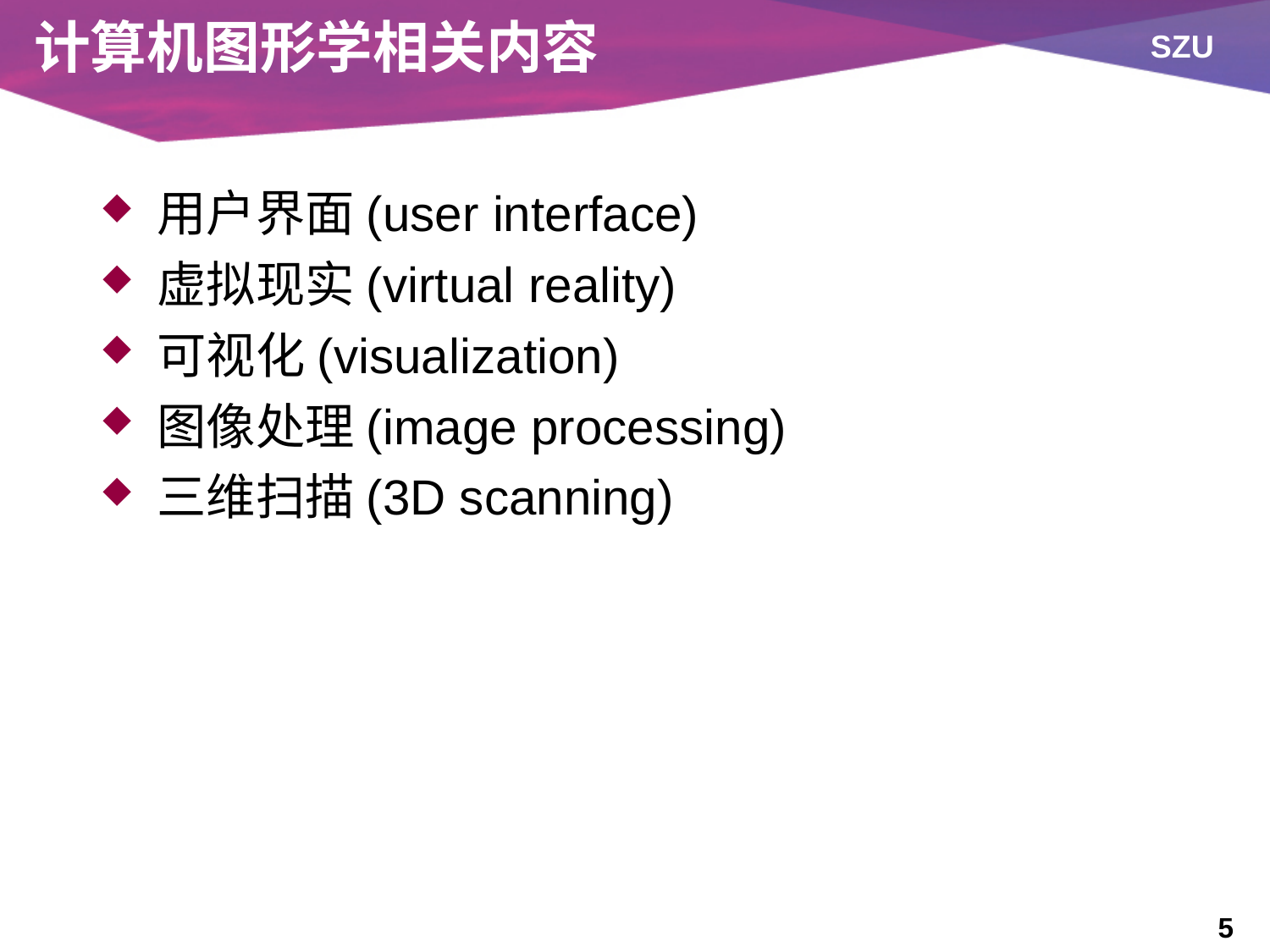

# 计算机图形学相关内容
 用户界面(user interface)
 虚拟现实(virtual reality)
 可视化(visualization)
 图像处理(image processing)
 三维扫描(3D scanning)
5